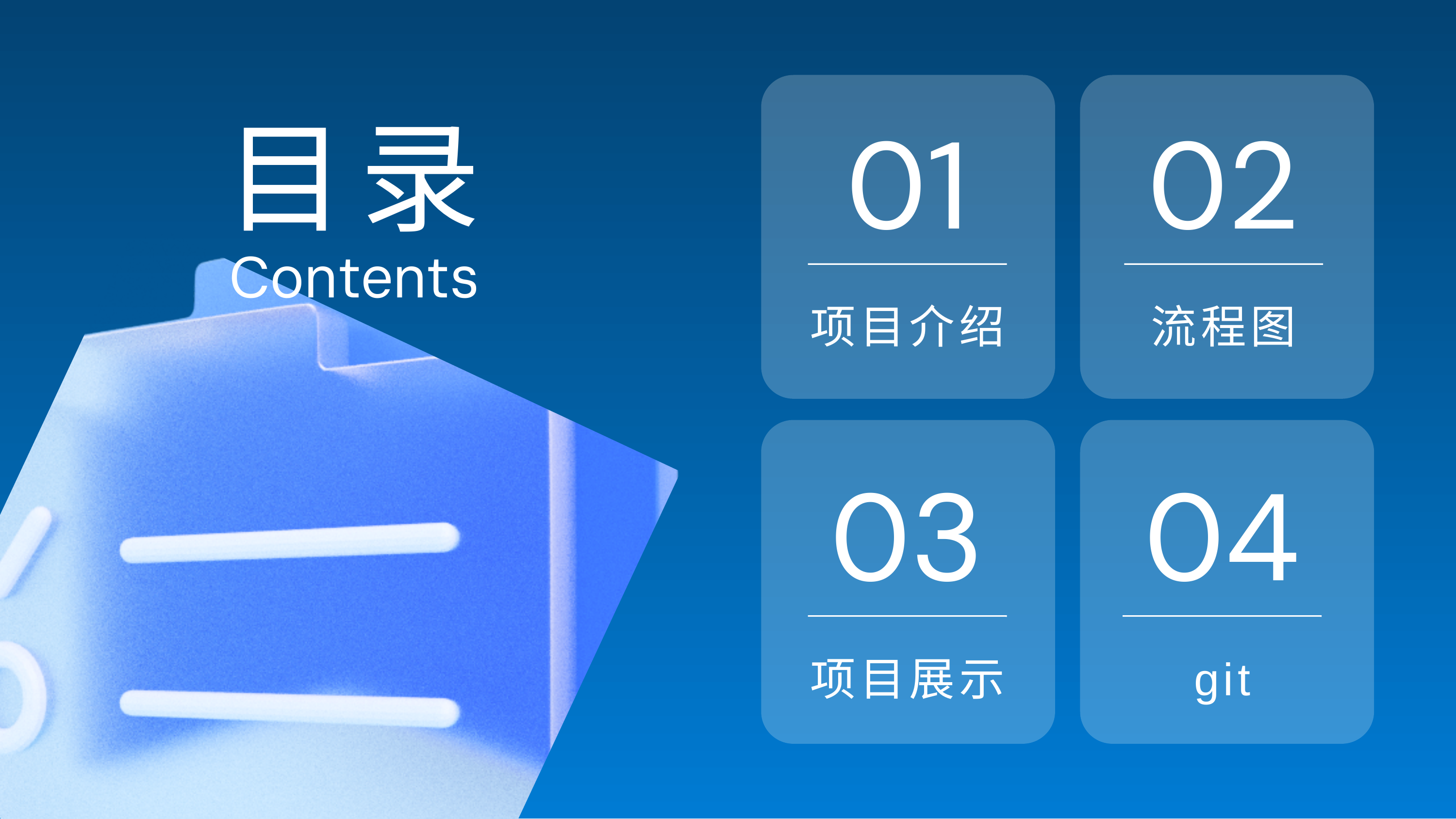

01
02

目录
Contents

项目介绍
流程图

03
04

项目展示
git